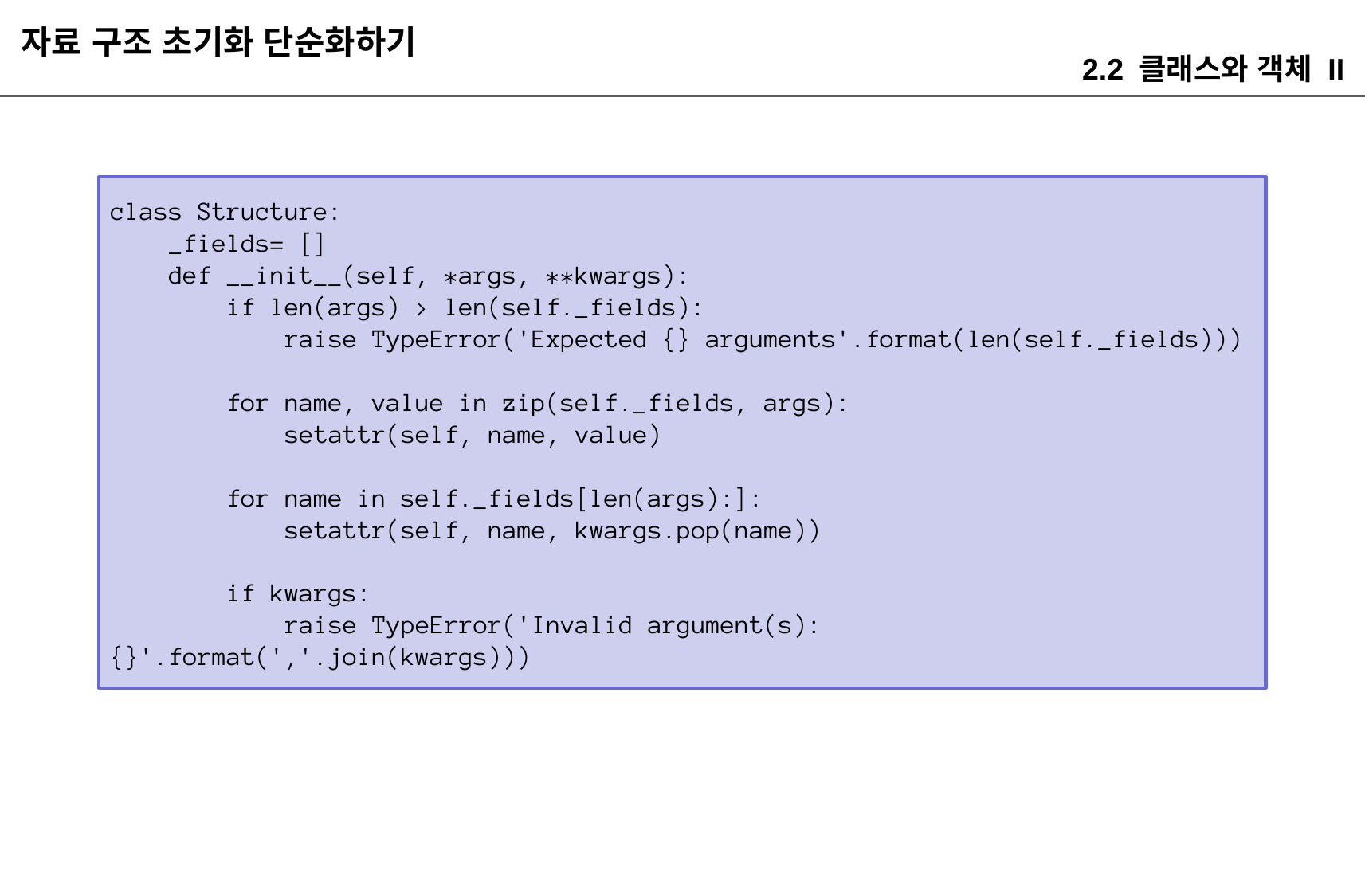

자료 구조 초기화 단순화하기
2.2 클래스와 객체 II
class Structure:
    _fields= []
    def __init__(self, *args, **kwargs):
        if len(args) > len(self._fields):
            raise TypeError('Expected {} arguments'.format(len(self._fields)))

        for name, value in zip(self._fields, args):
            setattr(self, name, value)

        for name in self._fields[len(args):]:
            setattr(self, name, kwargs.pop(name))

        if kwargs:
            raise TypeError('Invalid argument(s): {}'.format(','.join(kwargs)))